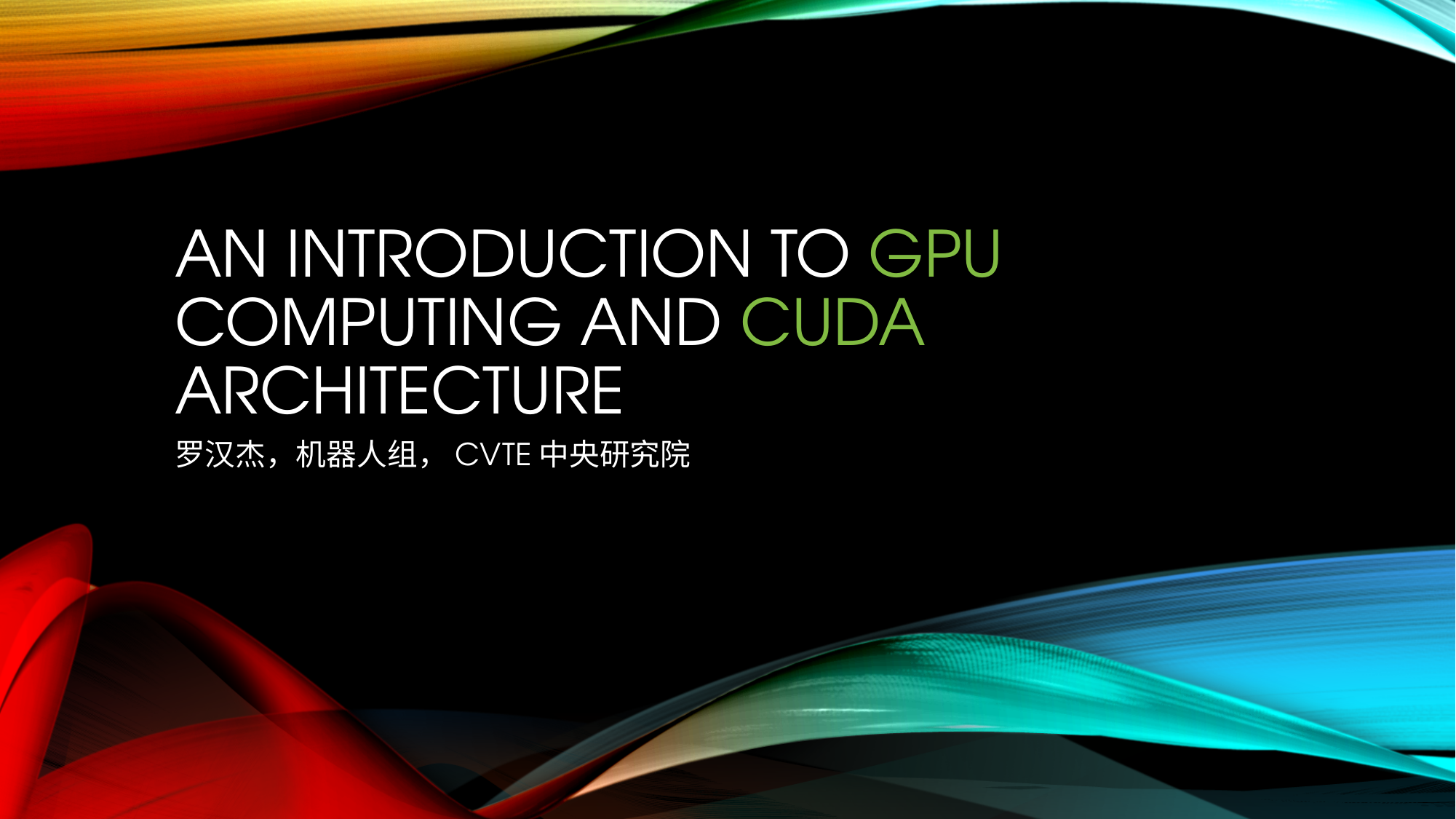

# An introduction to gpu computing and cuda architecture
罗汉杰，机器人组，CVTE中央研究院